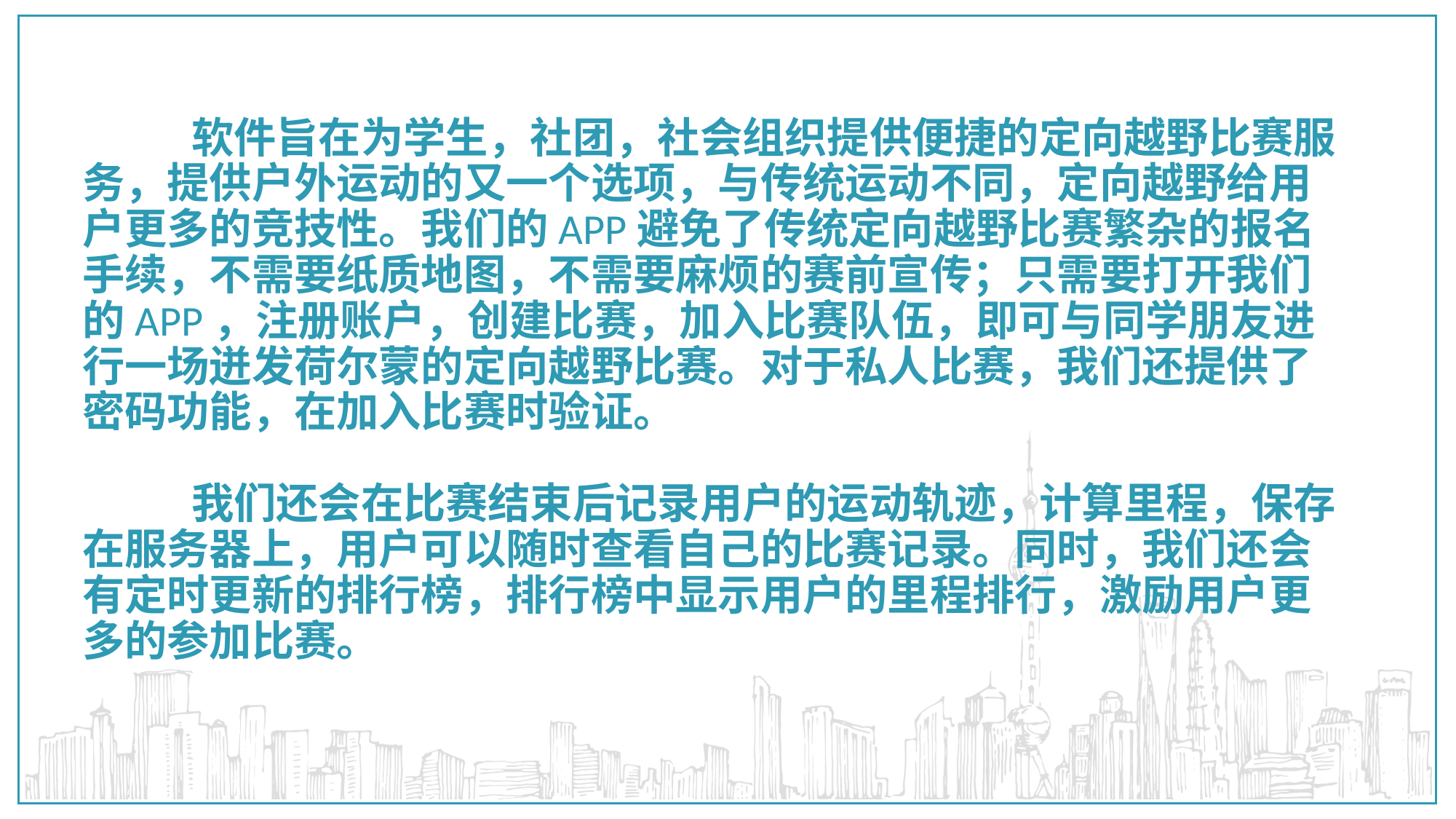

# 软件旨在为学生，社团，社会组织提供便捷的定向越野比赛服务，提供户外运动的又一个选项，与传统运动不同，定向越野给用户更多的竞技性。我们的APP避免了传统定向越野比赛繁杂的报名手续，不需要纸质地图，不需要麻烦的赛前宣传；只需要打开我们的APP，注册账户，创建比赛，加入比赛队伍，即可与同学朋友进行一场迸发荷尔蒙的定向越野比赛。对于私人比赛，我们还提供了密码功能，在加入比赛时验证。 我们还会在比赛结束后记录用户的运动轨迹，计算里程，保存在服务器上，用户可以随时查看自己的比赛记录。同时，我们还会有定时更新的排行榜，排行榜中显示用户的里程排行，激励用户更多的参加比赛。